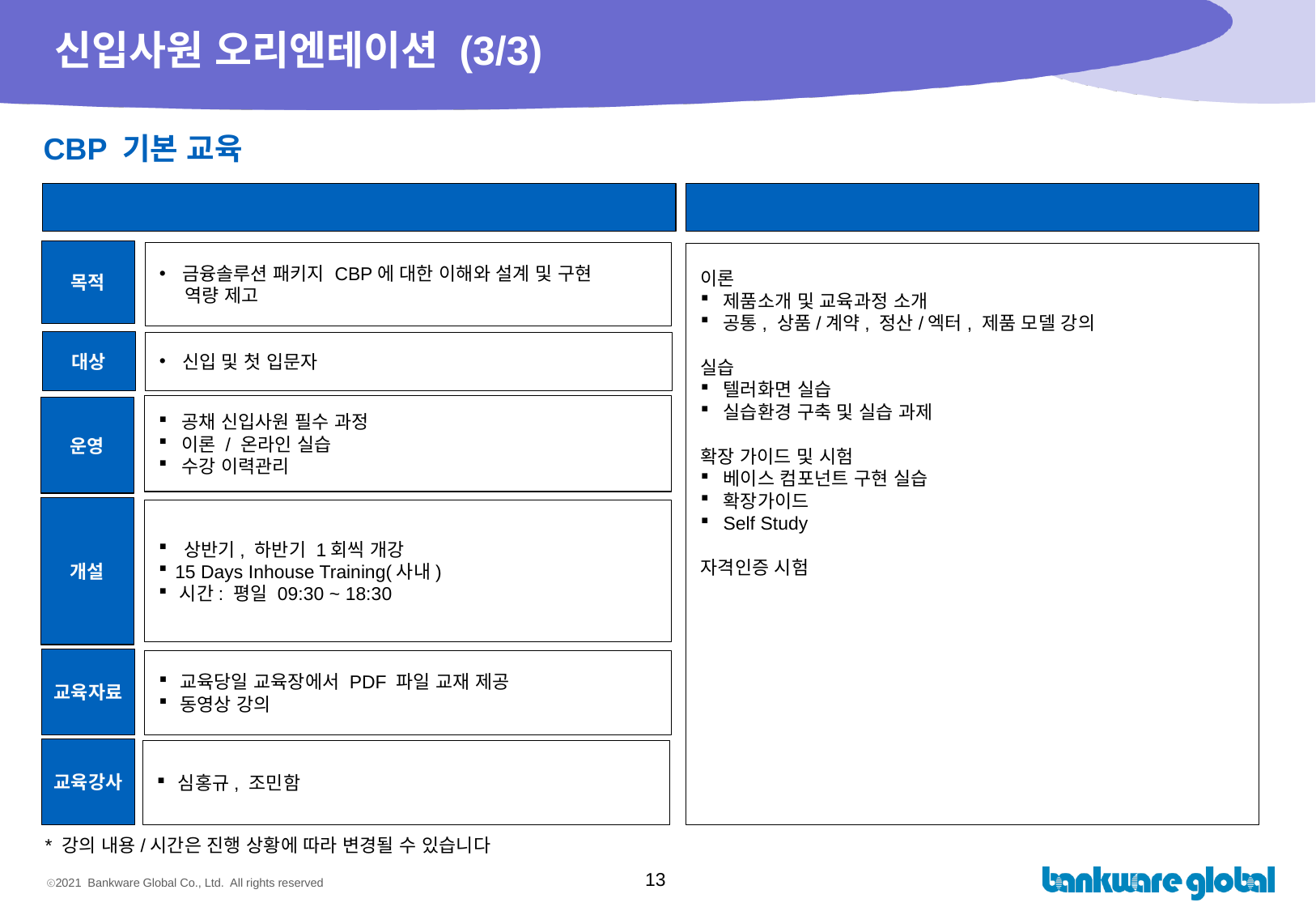

# 신입사원 오리엔테이션 (3/3)
CBP 기본 교육
과정 개요
교육 내용(기본 안)
목적
금융솔루션 패키지 CBP에 대한 이해와 설계 및 구현
    역량 제고

이론
제품소개 및 교육과정 소개
공통, 상품/계약, 정산/엑터, 제품 모델 강의

실습
텔러화면 실습
실습환경 구축 및 실습 과제

확장 가이드 및 시험
베이스 컴포넌트 구현 실습
확장가이드
Self Study

자격인증 시험

대상
신입 및 첫 입문자
공채 신입사원 필수 과정
이론 / 온라인 실습
수강 이력관리
운영
개설
  상반기, 하반기 1회씩 개강
 15 Days Inhouse Training(사내)
 시간: 평일 09:30 ~ 18:30
교육자료
 교육당일 교육장에서 PDF 파일 교재 제공
 동영상 강의
교육강사
 심홍규, 조민함
* 강의 내용/시간은 진행 상황에 따라 변경될 수 있습니다